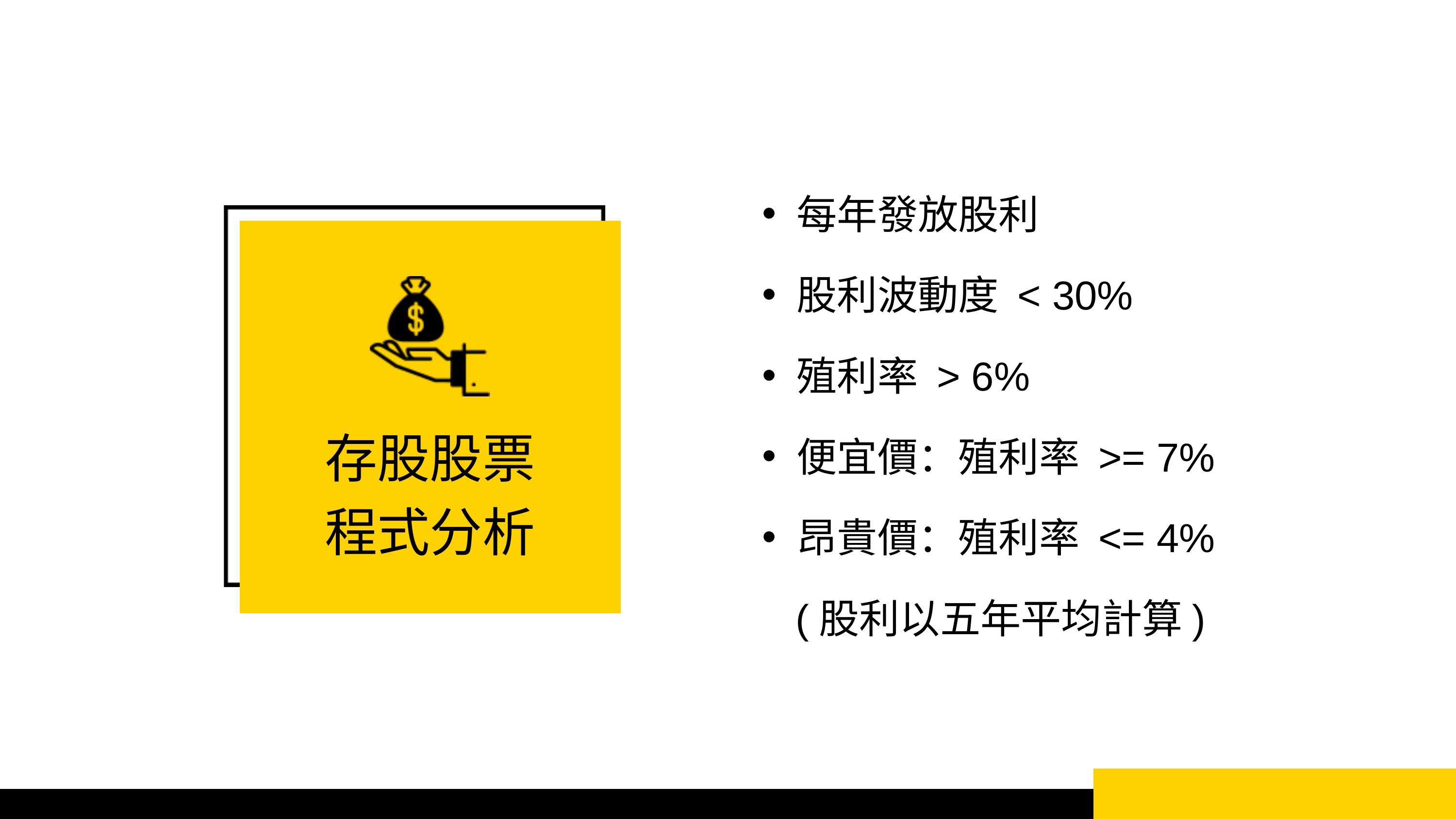

每年發放股利
股利波動度 < 30%
殖利率 > 6%
便宜價：殖利率 >= 7%
昂貴價：殖利率 <= 4%
      (股利以五年平均計算)

存股股票
程式分析